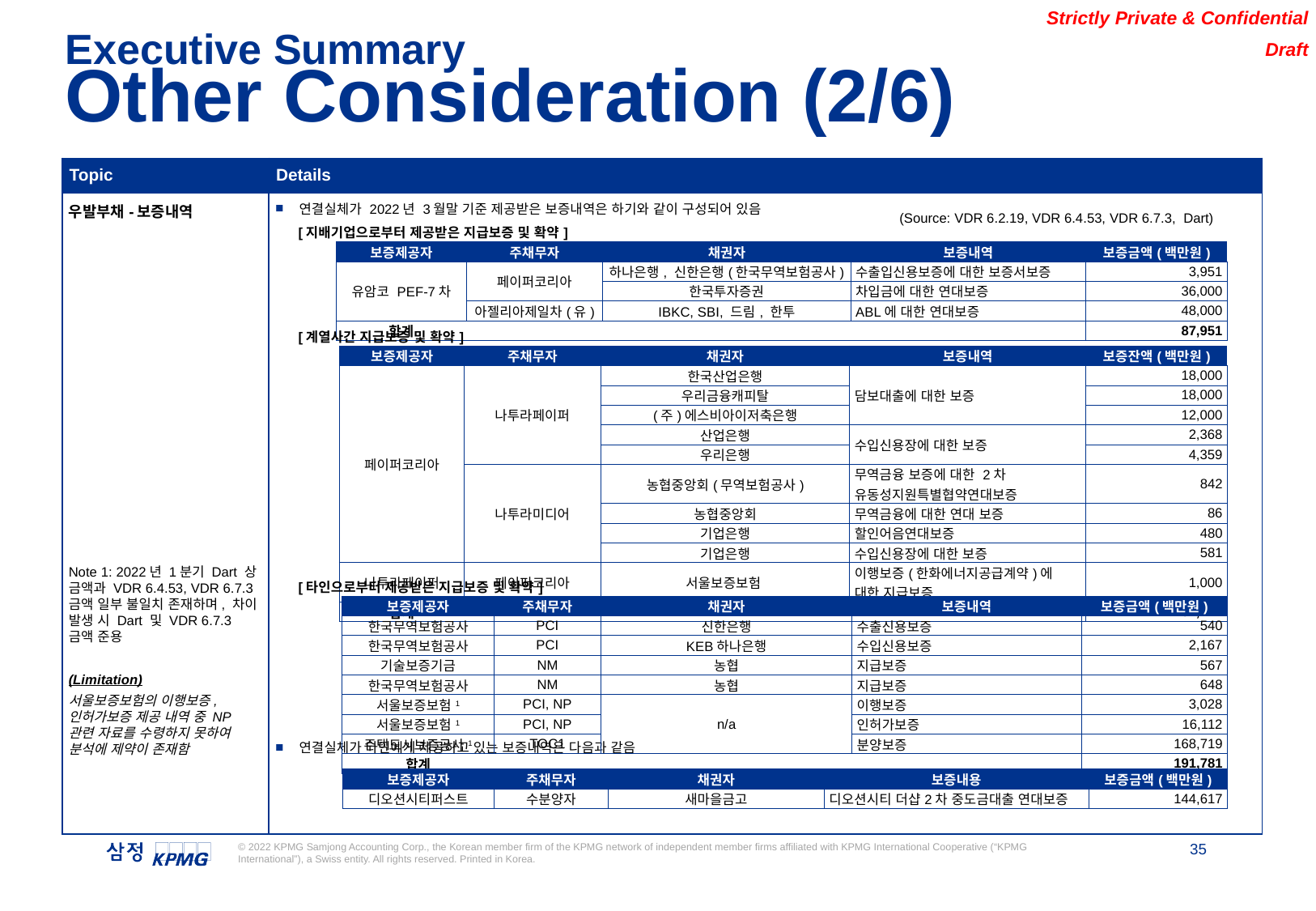

Executive Summary
Other Consideration (2/6)
| Topic | Details |
| --- | --- |
| 우발부채-보증내역 | 연결실체가 2022년 3월말 기준 제공받은 보증내역은 하기와 같이 구성되어 있음 연결실체가 타인에게 제공하고 있는 보증내역은 다음과 같음 |
(Source: VDR 6.2.19, VDR 6.4.53, VDR 6.7.3,  Dart)
| [지배기업으로부터 제공받은 지급보증 및 확약] |  |  |  |  |  |
| --- | --- | --- | --- | --- | --- |
|  | 보증제공자 | 주채무자 | 채권자 | 보증내역 | 보증금액(백만원) |
|  | 유암코 PEF-7차 | 페이퍼코리아 | 하나은행, 신한은행(한국무역보험공사) | 수출입신용보증에 대한 보증서보증 | 3,951 |
|  |  |  | 한국투자증권 | 차입금에 대한 연대보증 | 36,000 |
|  | 유암코 PEF 7차 | 아젤리아제일차(유) | IBKC, SBI, 드림, 한투 | ABL에 대한 연대보증 | 48,000 |
|  | 합계 |  |  |  | 87,951 |
| [계열사간 지급보증 및 확약] |  |  |  |  |  |
| --- | --- | --- | --- | --- | --- |
|  | 보증제공자 | 주채무자 | 채권자 | 보증내역 | 보증잔액(백만원) |
|  | 페이퍼코리아 | 나투라페이퍼 | 한국산업은행 | 담보대출에 대한 보증 | 18,000 |
|  |  |  | 우리금융캐피탈 |  | 18,000 |
|  |  |  | (주)에스비아이저축은행 |  | 12,000 |
|  |  |  | 산업은행 | 수입신용장에 대한 보증 | 2,368 |
|  |  |  | 우리은행 |  | 4,359 |
|  |  | 나투라미디어 | 농협중앙회(무역보험공사) | 무역금융 보증에 대한 2차 유동성지원특별협약연대보증 | 842 |
|  |  |  | 농협중앙회 | 무역금융에 대한 연대 보증 | 86 |
|  |  |  | 기업은행 | 할인어음연대보증 | 480 |
|  |  |  | 기업은행 | 수입신용장에 대한 보증 | 581 |
|  | 나투라페이퍼 | 페이퍼코리아 | 서울보증보험 | 이행보증(한화에너지공급계약)에 대한 지급보증 | 1,000 |
|  | 합계 |  |  |  | 57,717 |
Note 1: 2022년 1분기 Dart 상 금액과 VDR 6.4.53, VDR 6.7.3 금액 일부 불일치 존재하며, 차이 발생 시 Dart 및 VDR 6.7.3 금액 준용

(Limitation)
서울보증보험의 이행보증, 인허가보증 제공 내역 중 NP 관련 자료를 수령하지 못하여 분석에 제약이 존재함
| [타인으로부터 제공받은 지급보증 및 확약] |  |  |  |  |  |
| --- | --- | --- | --- | --- | --- |
|  | 보증제공자 | 주채무자 | 채권자 | 보증내역 | 보증금액(백만원) |
|  | 한국무역보험공사 | PCI | 신한은행 | 수출신용보증 | 540 |
|  | 한국무역보험공사 | PCI | KEB하나은행 | 수입신용보증 | 2,167 |
|  | 기술보증기금 | NM | 농협 | 지급보증 | 567 |
|  | 한국무역보험공사 | NM | 농협 | 지급보증 | 648 |
|  | 서울보증보험1 | PCI, NP | n/a | 이행보증 | 3,028 |
|  | 서울보증보험1 | PCI, NP | n/a | 인허가보증 | 16,112 |
|  | 주택도시보증공사1 | TOC1 | n/a | 분양보증 | 168,719 |
|  | 합계 |  |  |  | 191,781 |
| 보증제공자 | 주채무자 | 채권자 | 보증내용 | 보증금액(백만원) |
| --- | --- | --- | --- | --- |
| 디오션시티퍼스트 | 수분양자 | 새마을금고 | 디오션시티 더샵2차 중도금대출 연대보증 | 144,617 |